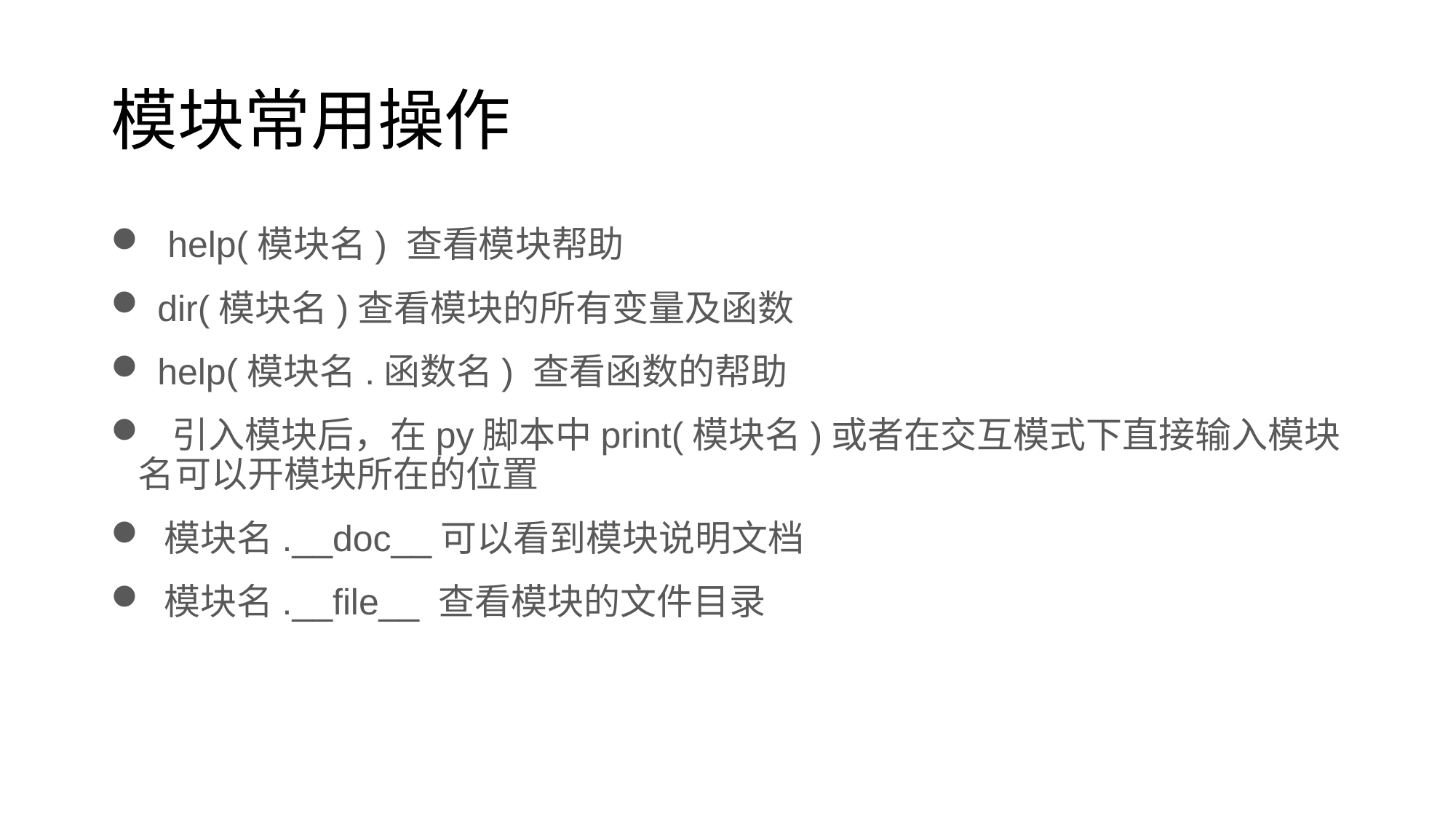

# 模块常用操作
  help(模块名) 查看模块帮助
 dir(模块名)查看模块的所有变量及函数
 help(模块名.函数名) 查看函数的帮助
  引入模块后，在py脚本中print(模块名)或者在交互模式下直接输入模块名可以开模块所在的位置
 模块名.__doc__可以看到模块说明文档
 模块名.__file__ 查看模块的文件目录